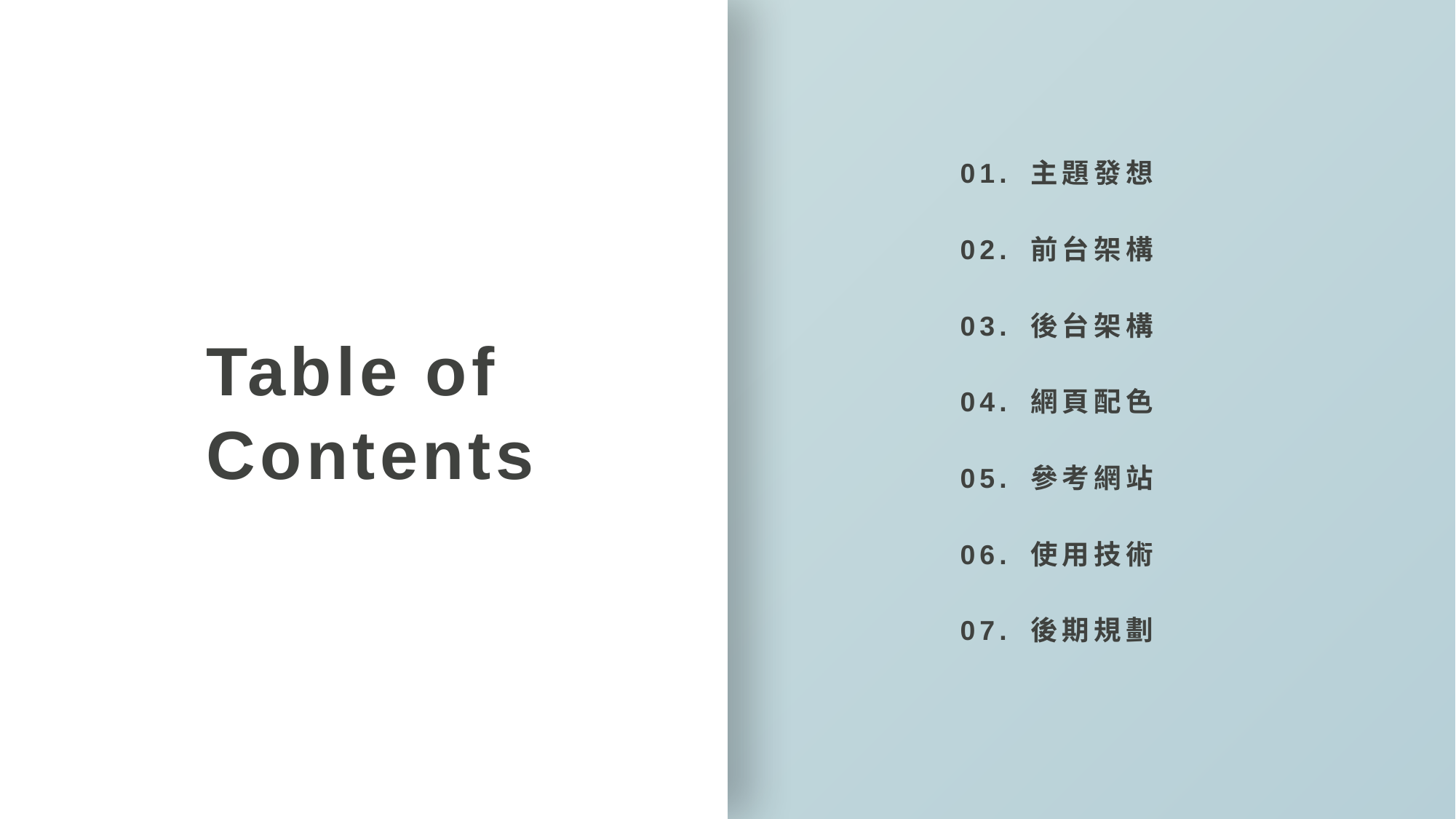

01. 主題發想
02. 前台架構
03. 後台架構
Table of
Contents
04. 網頁配色
05. 參考網站
06. 使用技術
07. 後期規劃